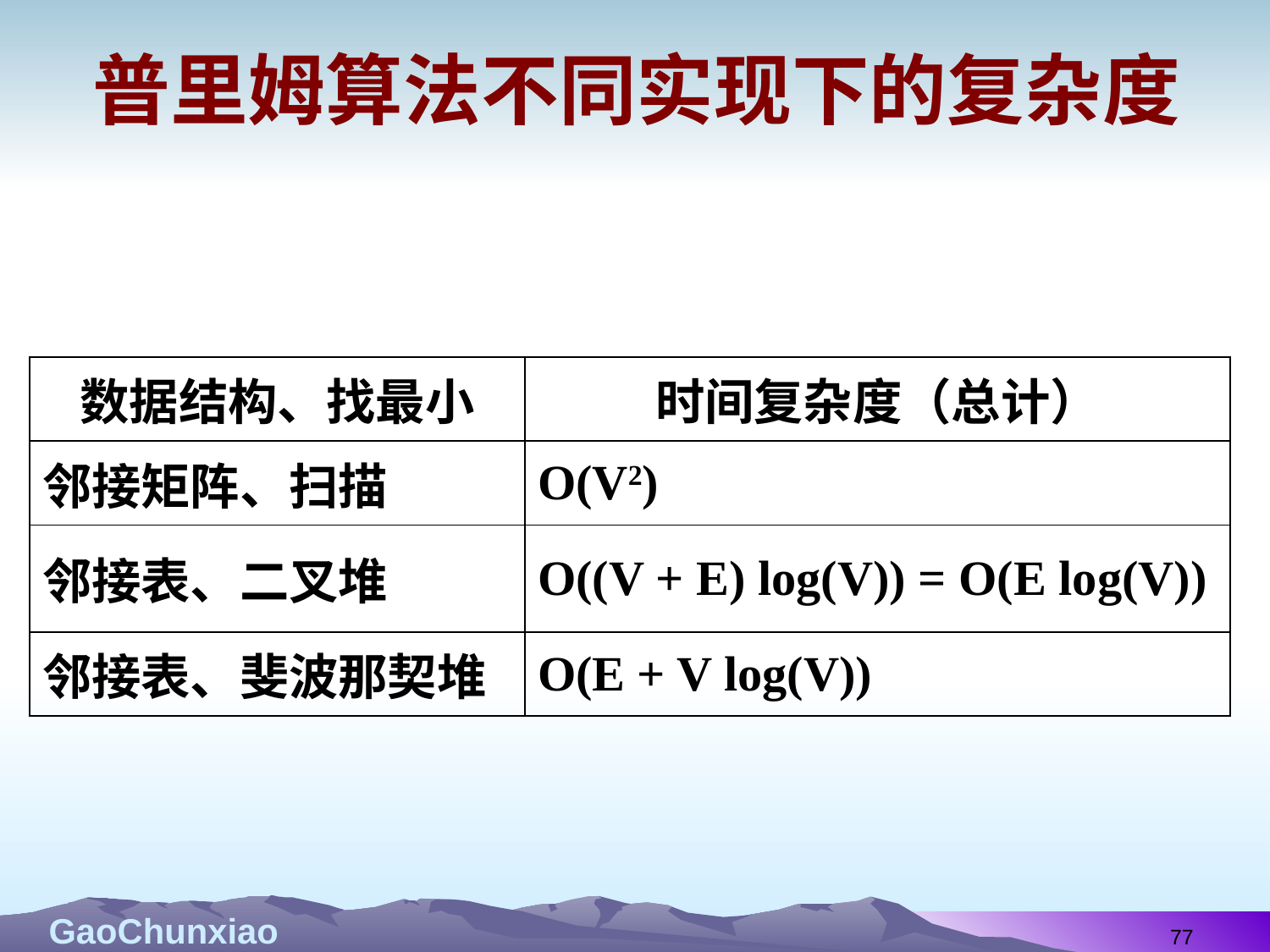

# 普里姆算法不同实现下的复杂度
| 数据结构、找最小 | 时间复杂度（总计） |
| --- | --- |
| 邻接矩阵、扫描 | O(V2) |
| 邻接表、二叉堆 | O((V + E) log(V)) = O(E log(V)) |
| 邻接表、斐波那契堆 | O(E + V log(V)) |
77